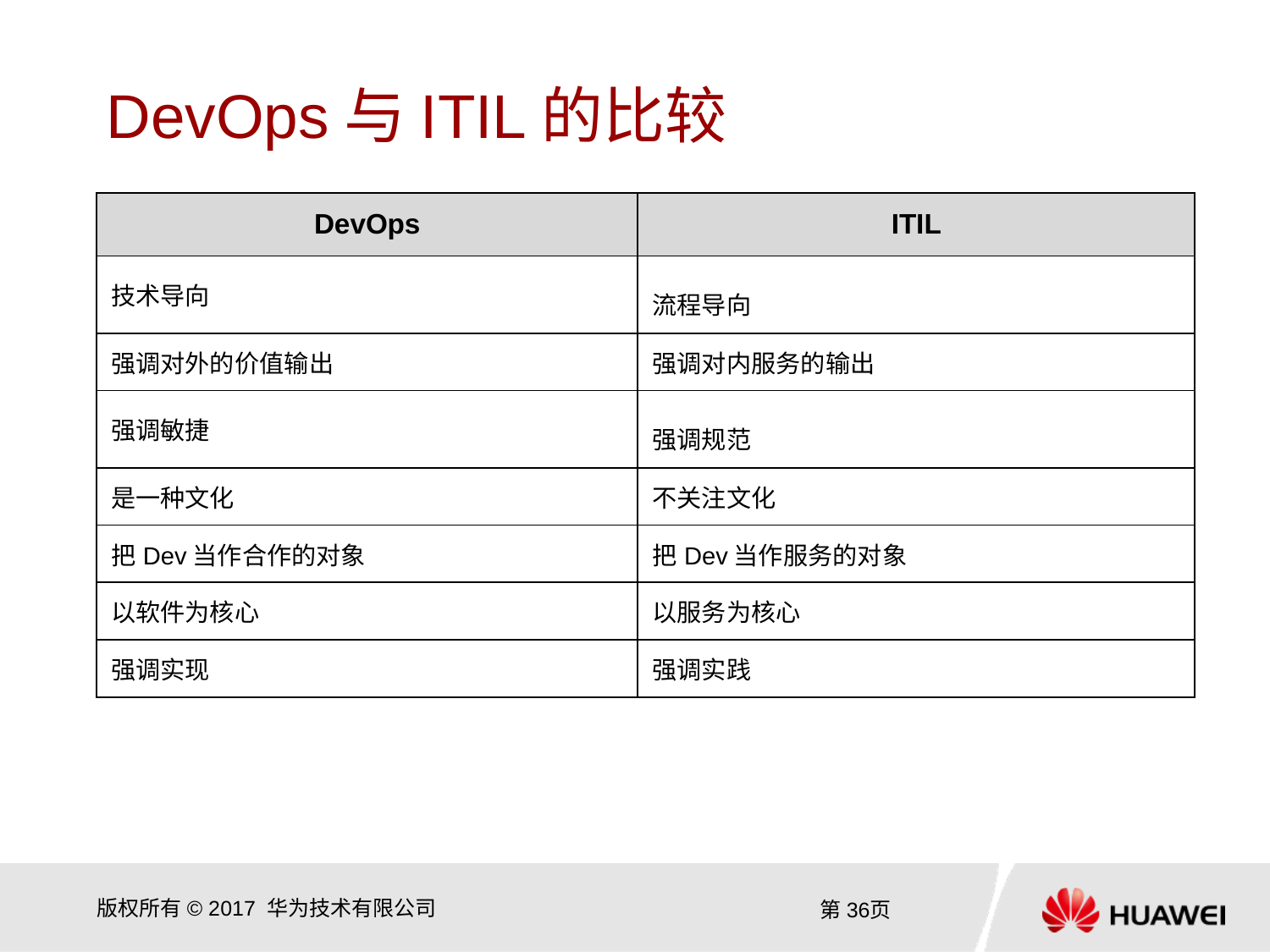

# DevOps与ITIL的比较
| DevOps | ITIL |
| --- | --- |
| 技术导向 | 流程导向 |
| 强调对外的价值输出 | 强调对内服务的输出 |
| 强调敏捷 | 强调规范 |
| 是一种文化 | 不关注文化 |
| 把Dev当作合作的对象 | 把Dev当作服务的对象 |
| 以软件为核心 | 以服务为核心 |
| 强调实现 | 强调实践 |